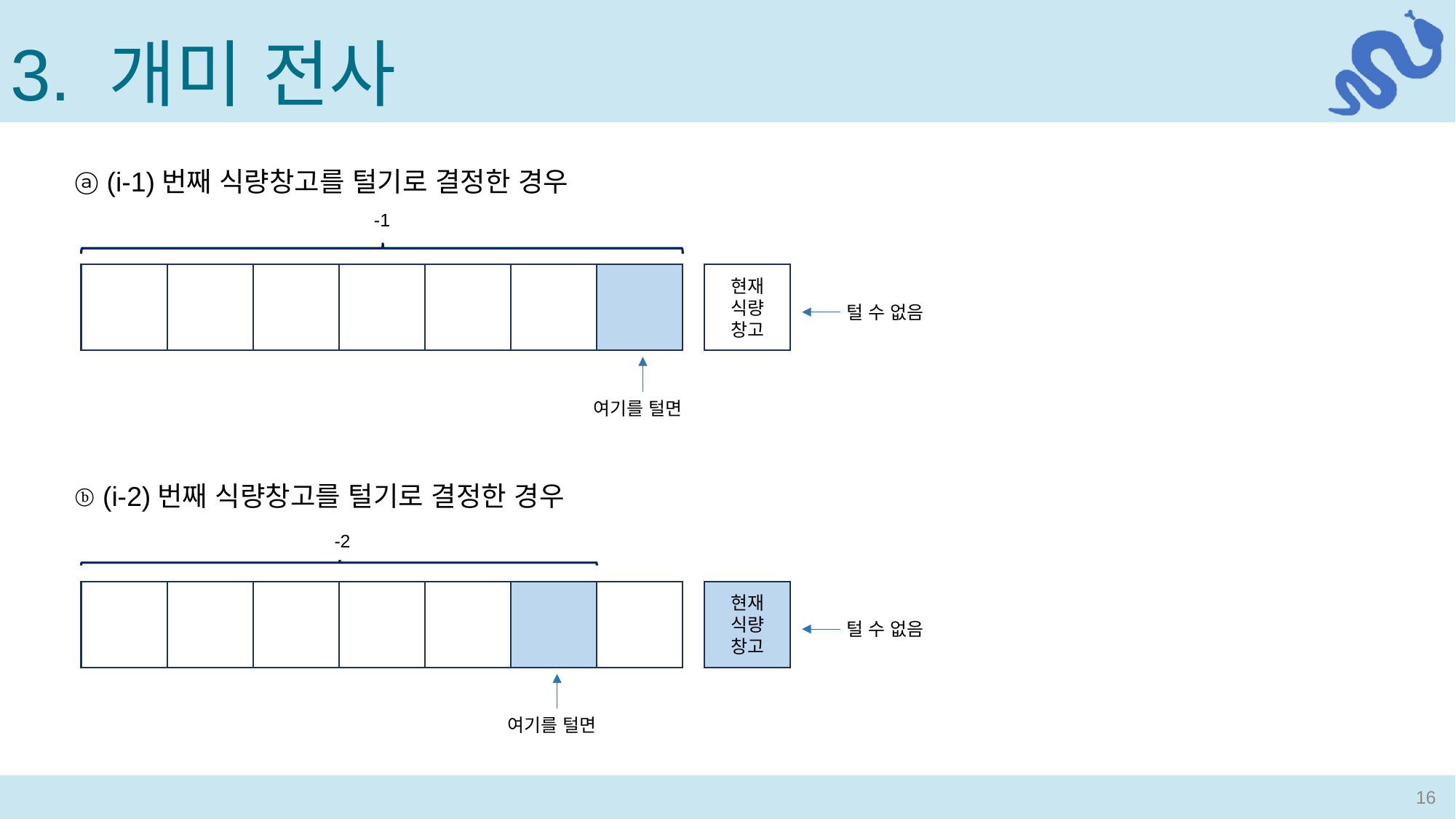

3. 개미 전사
ⓐ (i-1)번째 식량창고를 털기로 결정한 경우

-1

현재
식량
창고
털 수 없음
여기를 털면
ⓑ (i-2)번째 식량창고를 털기로 결정한 경우

-2

현재
식량
창고
털 수 없음
여기를 털면
16